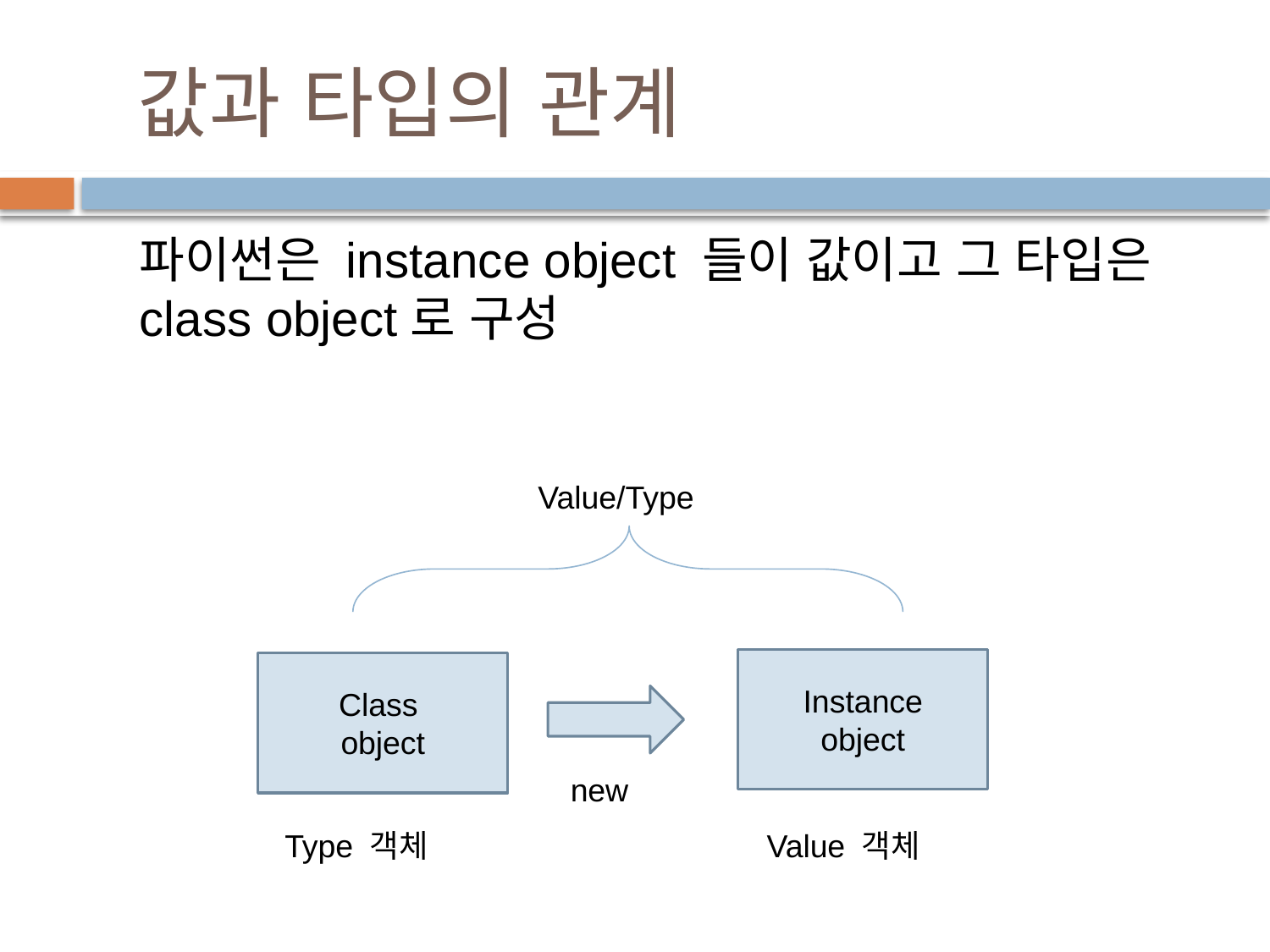

# 값과 타입의 관계
파이썬은 instance object 들이 값이고 그 타입은 class object로 구성

Value/Type
Instance
object
Class
object

new
Type 객체
Value 객체